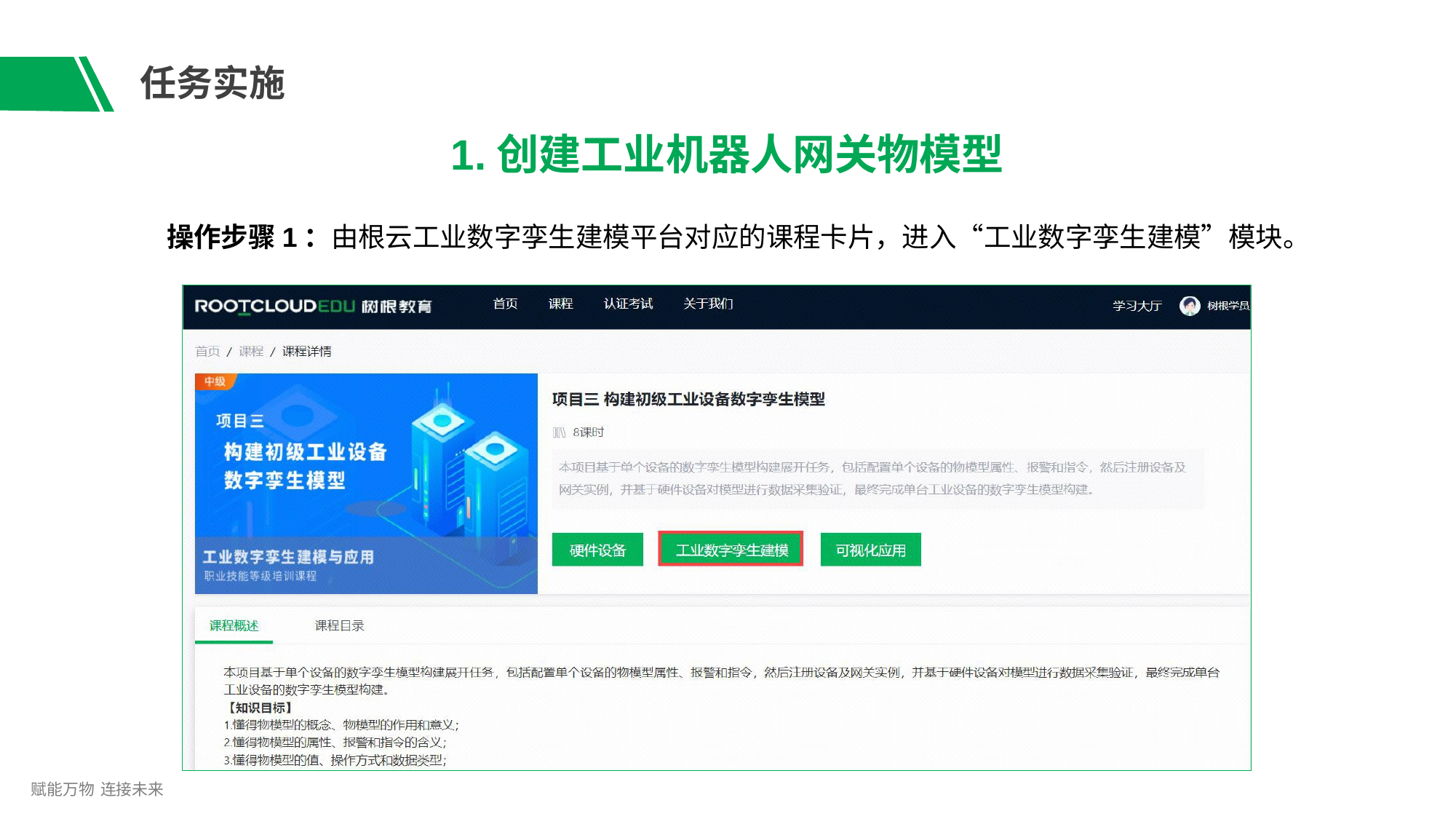

# 任务实施
1.创建工业机器人网关物模型
操作步骤1：由根云工业数字孪生建模平台对应的课程卡片，进入“工业数字孪生建模”模块。

赋能万物 连接未来